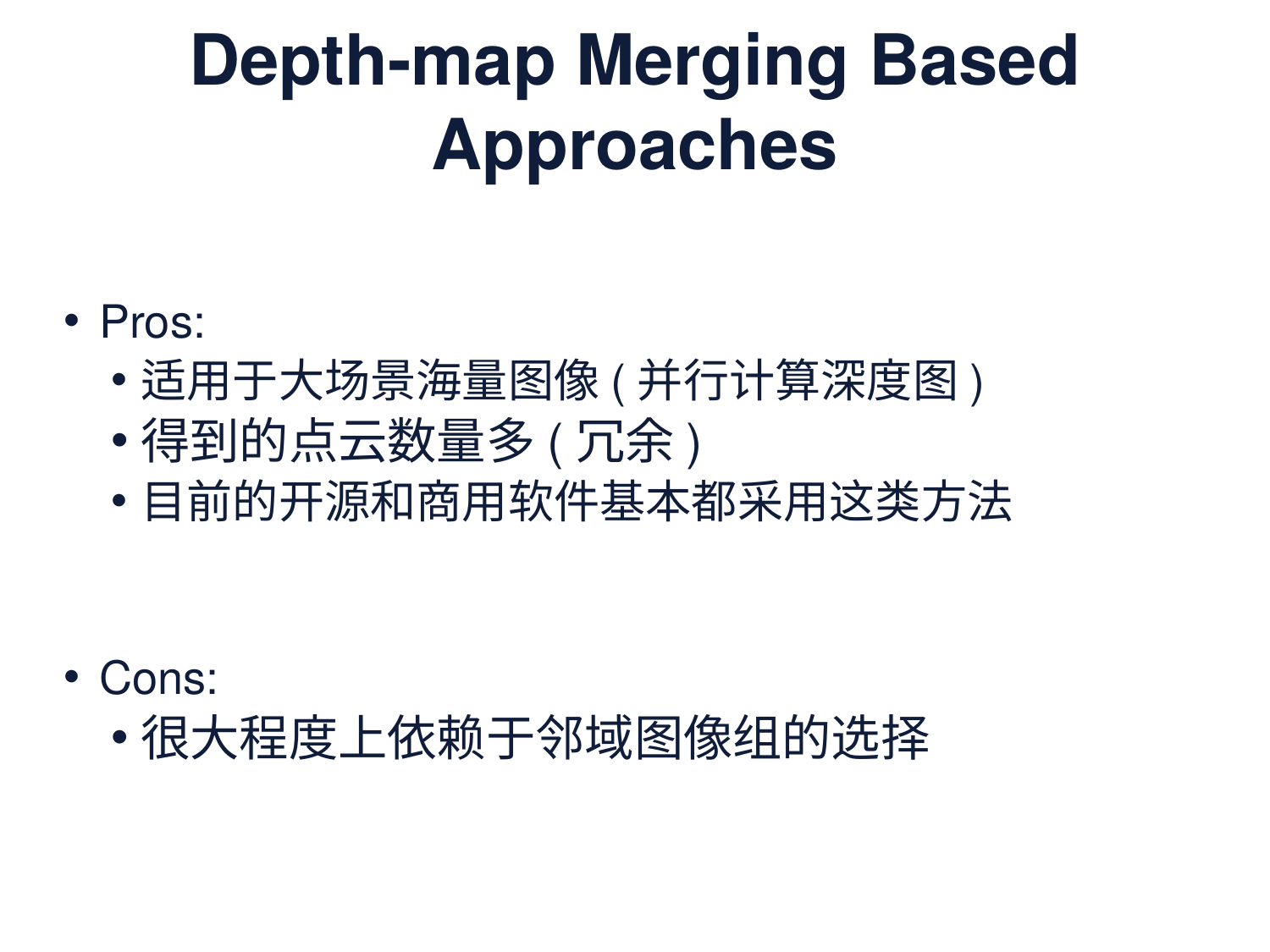

# Depth-map Merging Based Approaches
Pros:
适用于大场景海量图像(并行计算深度图)
得到的点云数量多(冗余)
目前的开源和商用软件基本都采用这类方法

Cons:
很大程度上依赖于邻域图像组的选择